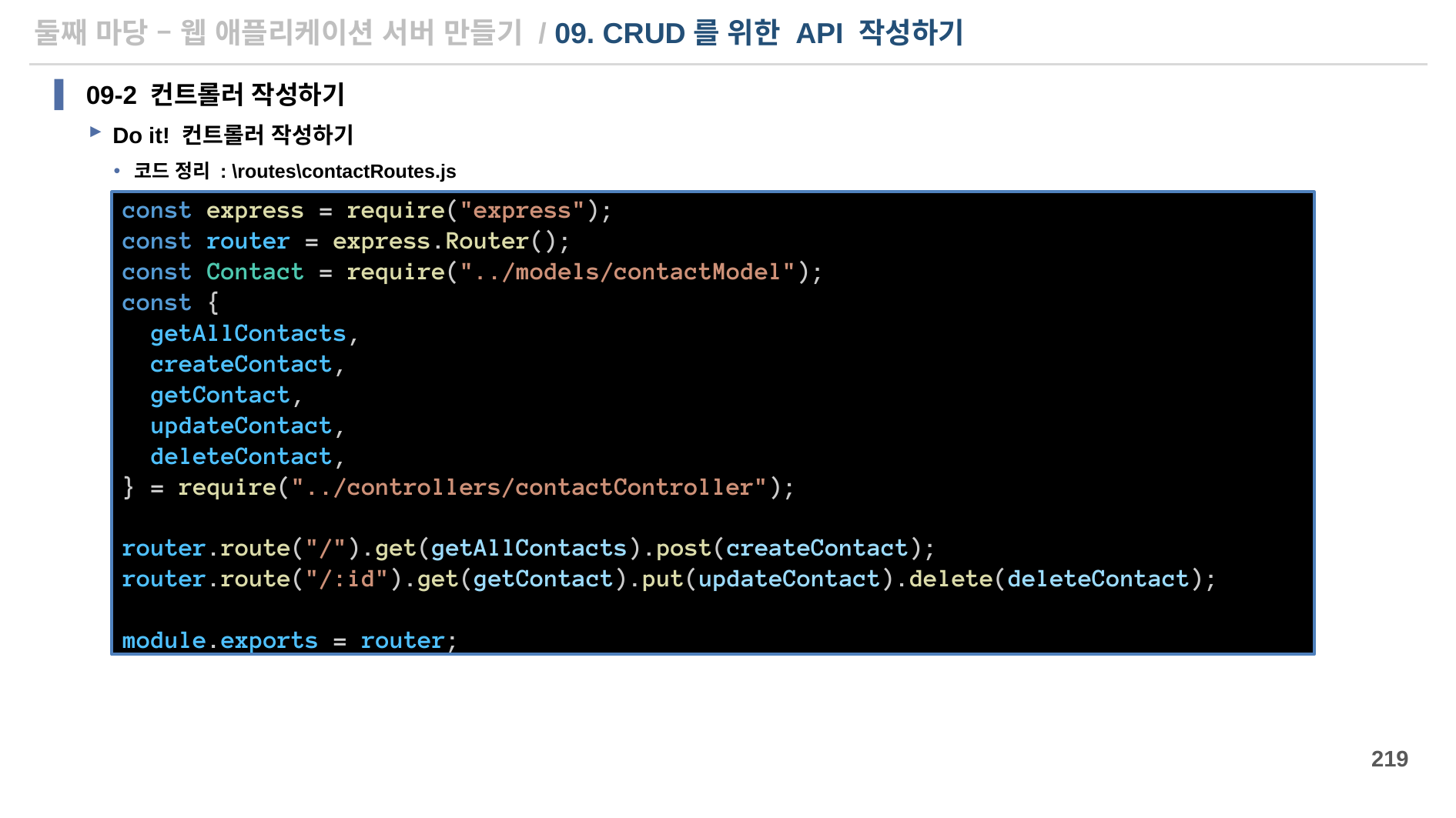

# 둘째 마당 – 웹 애플리케이션 서버 만들기 / 09. CRUD를 위한 API 작성하기
09-2 컨트롤러 작성하기
Do it! 컨트롤러 작성하기
코드 정리 : \routes\contactRoutes.js
const express = require("express");
const router = express.Router();
const Contact = require("../models/contactModel");
const {
  getAllContacts,
  createContact,
  getContact,
  updateContact,
  deleteContact,
} = require("../controllers/contactController");
router.route("/").get(getAllContacts).post(createContact);
router.route("/:id").get(getContact).put(updateContact).delete(deleteContact);
module.exports = router;
219